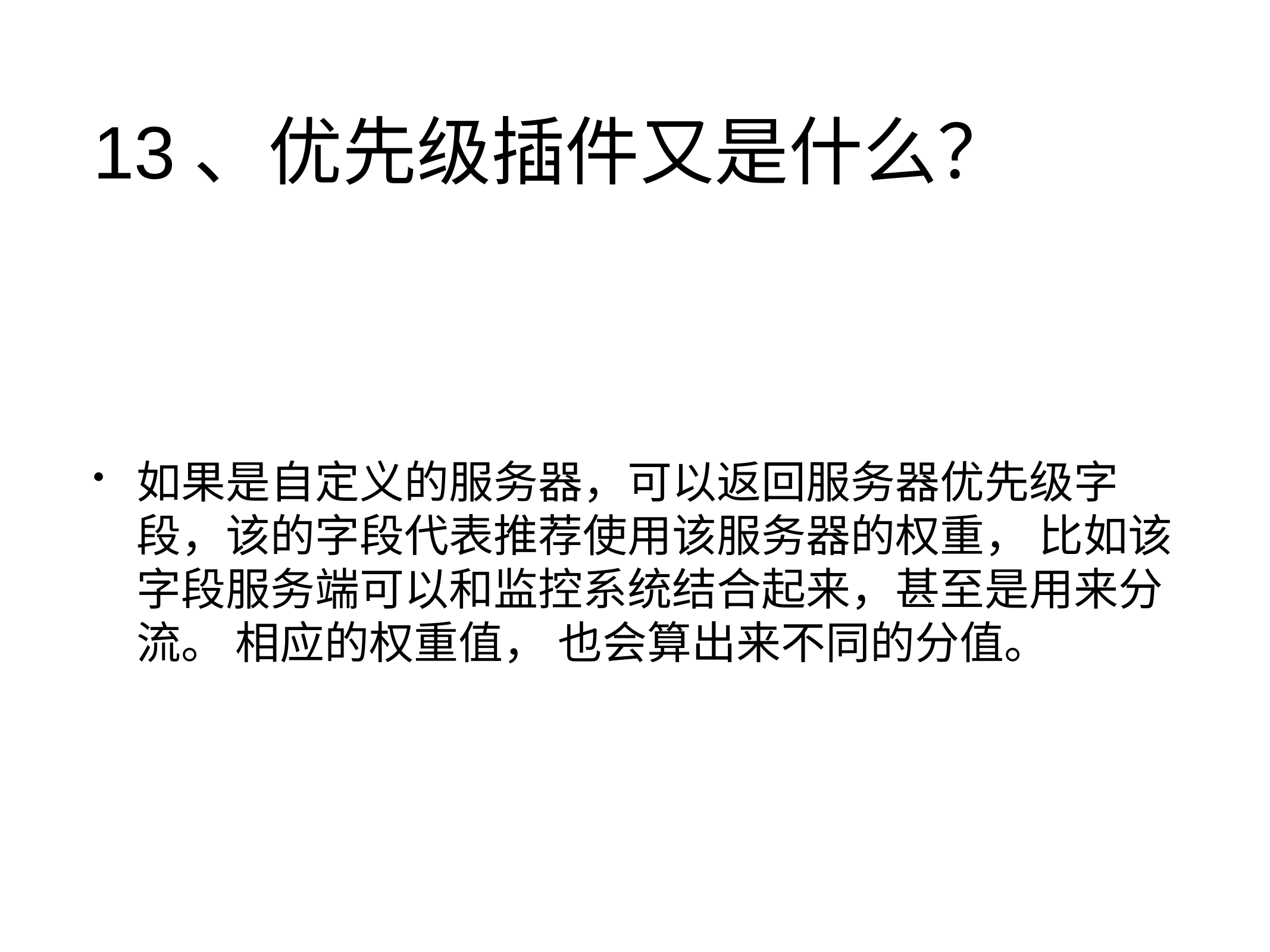

# 13、优先级插件又是什么？
如果是自定义的服务器，可以返回服务器优先级字段，该的字段代表推荐使用该服务器的权重， 比如该字段服务端可以和监控系统结合起来，甚至是用来分流。 相应的权重值， 也会算出来不同的分值。